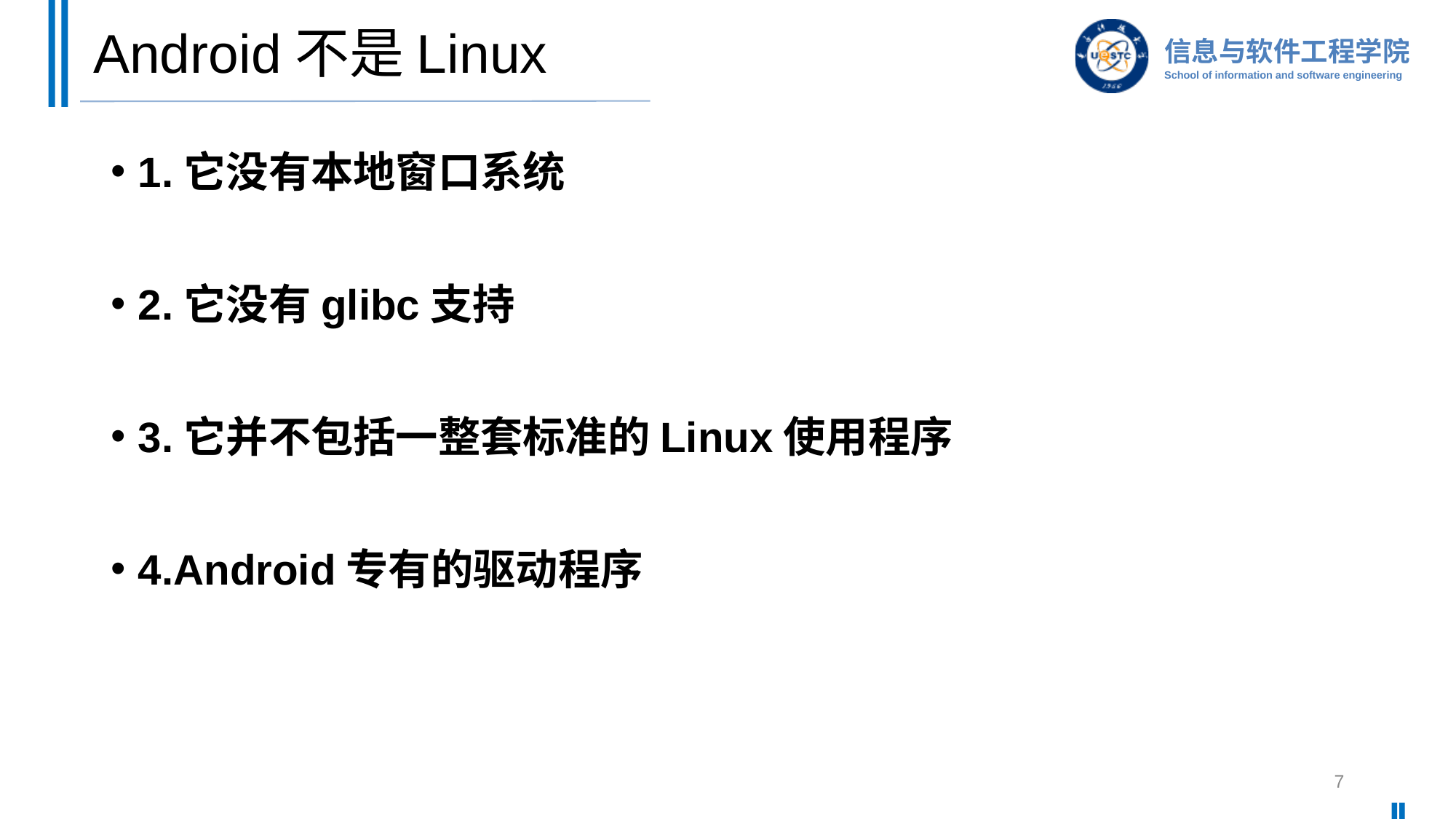

# Android不是Linux
1.它没有本地窗口系统

2.它没有glibc支持

3.它并不包括一整套标准的Linux使用程序

4.Android专有的驱动程序

7